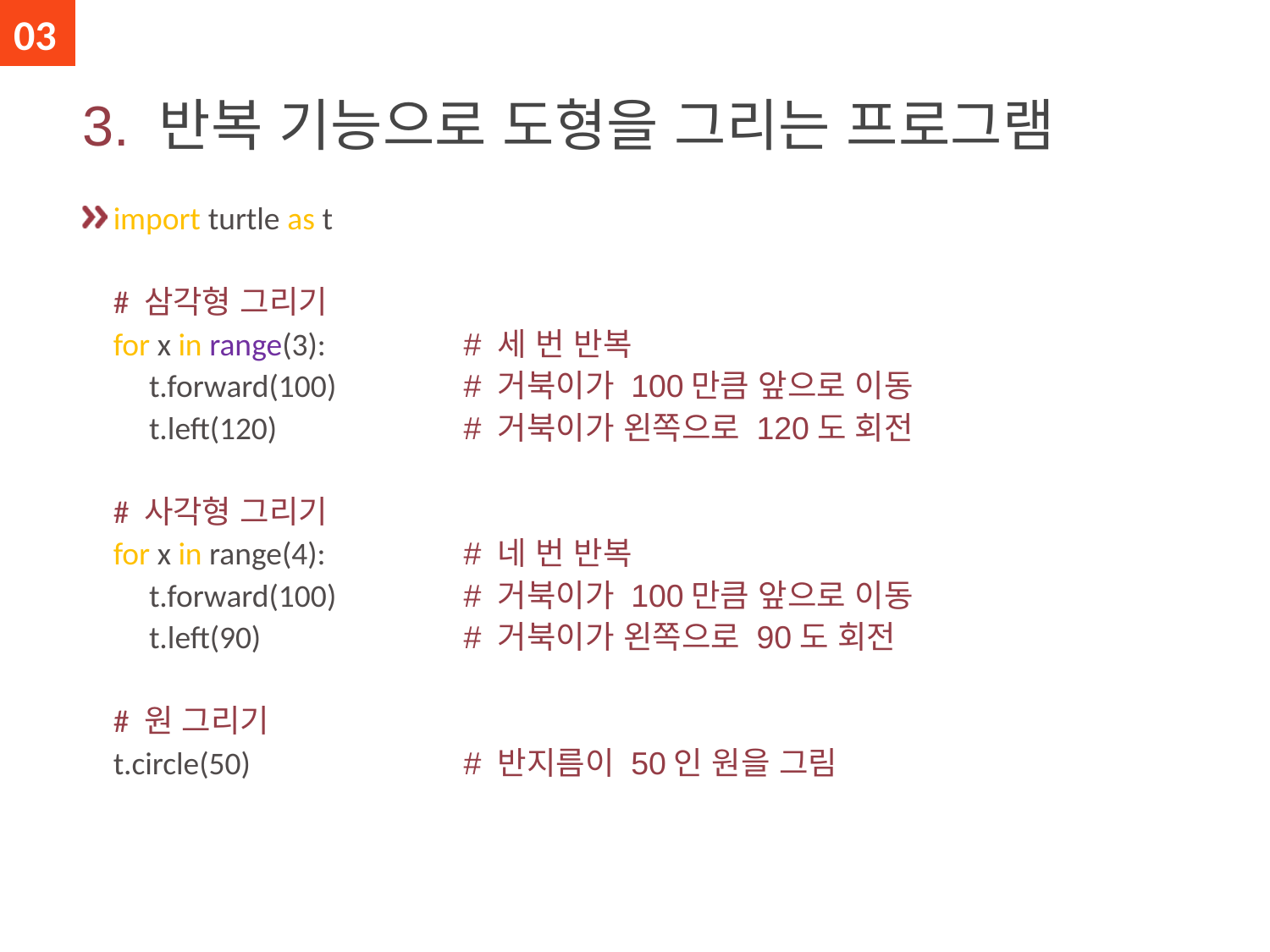

03
# 3. 반복 기능으로 도형을 그리는 프로그램
import turtle as t
# 삼각형 그리기
for x in range(3):
     t.forward(100)
     t.left(120)
# 사각형 그리기
for x in range(4):
     t.forward(100)
     t.left(90)
# 원 그리기
t.circle(50)
# 세 번 반복
# 거북이가 100만큼 앞으로 이동
# 거북이가 왼쪽으로 120도 회전
# 네 번 반복
# 거북이가 100만큼 앞으로 이동
# 거북이가 왼쪽으로 90도 회전
# 반지름이 50인 원을 그림